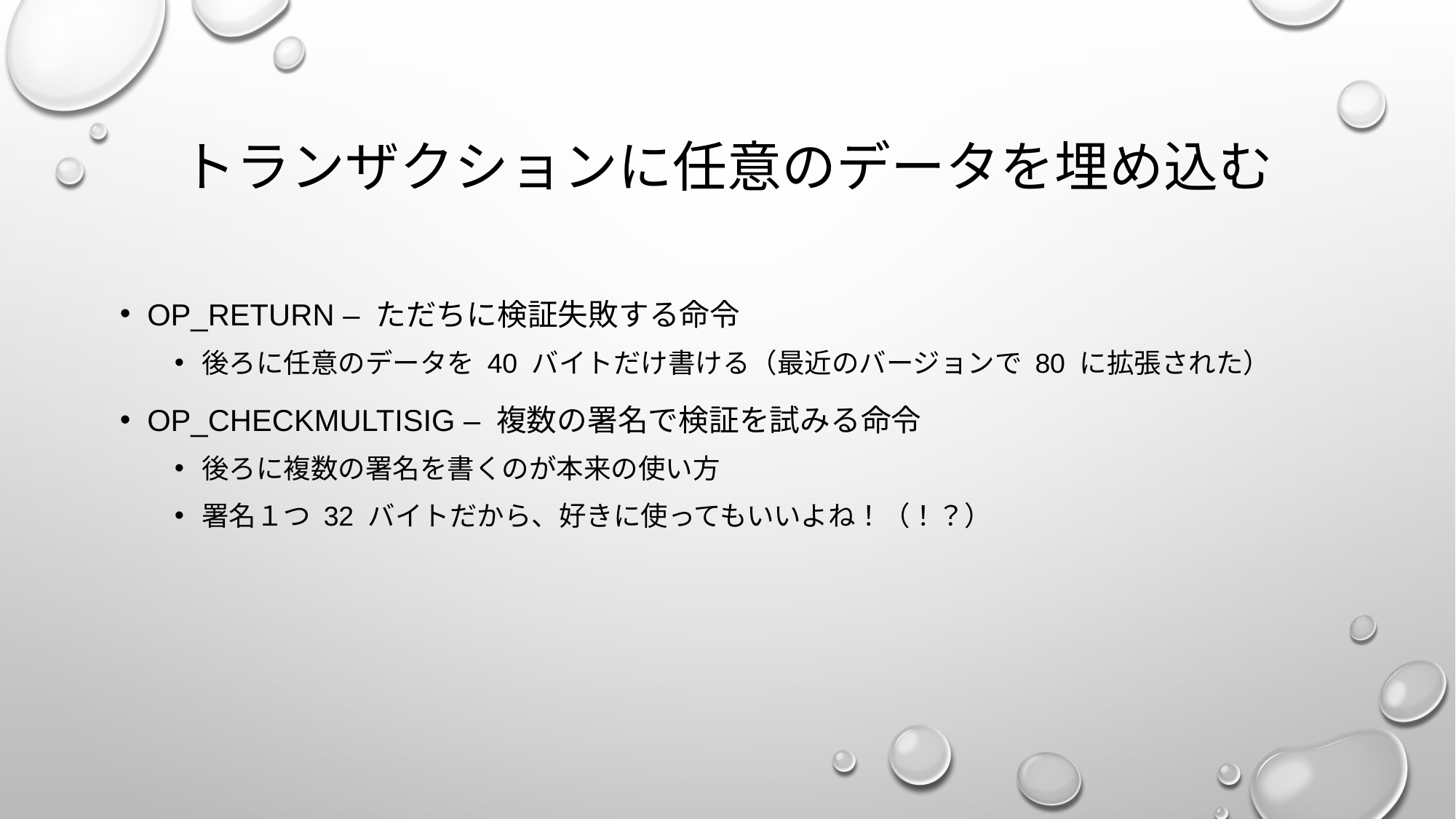

# トランザクションに任意のデータを埋め込む
OP_RETURN – ただちに検証失敗する命令
後ろに任意のデータを 40 バイトだけ書ける（最近のバージョンで 80 に拡張された）
OP_CHECKMULTISIG – 複数の署名で検証を試みる命令
後ろに複数の署名を書くのが本来の使い方
署名１つ 32 バイトだから、好きに使ってもいいよね！（！？）